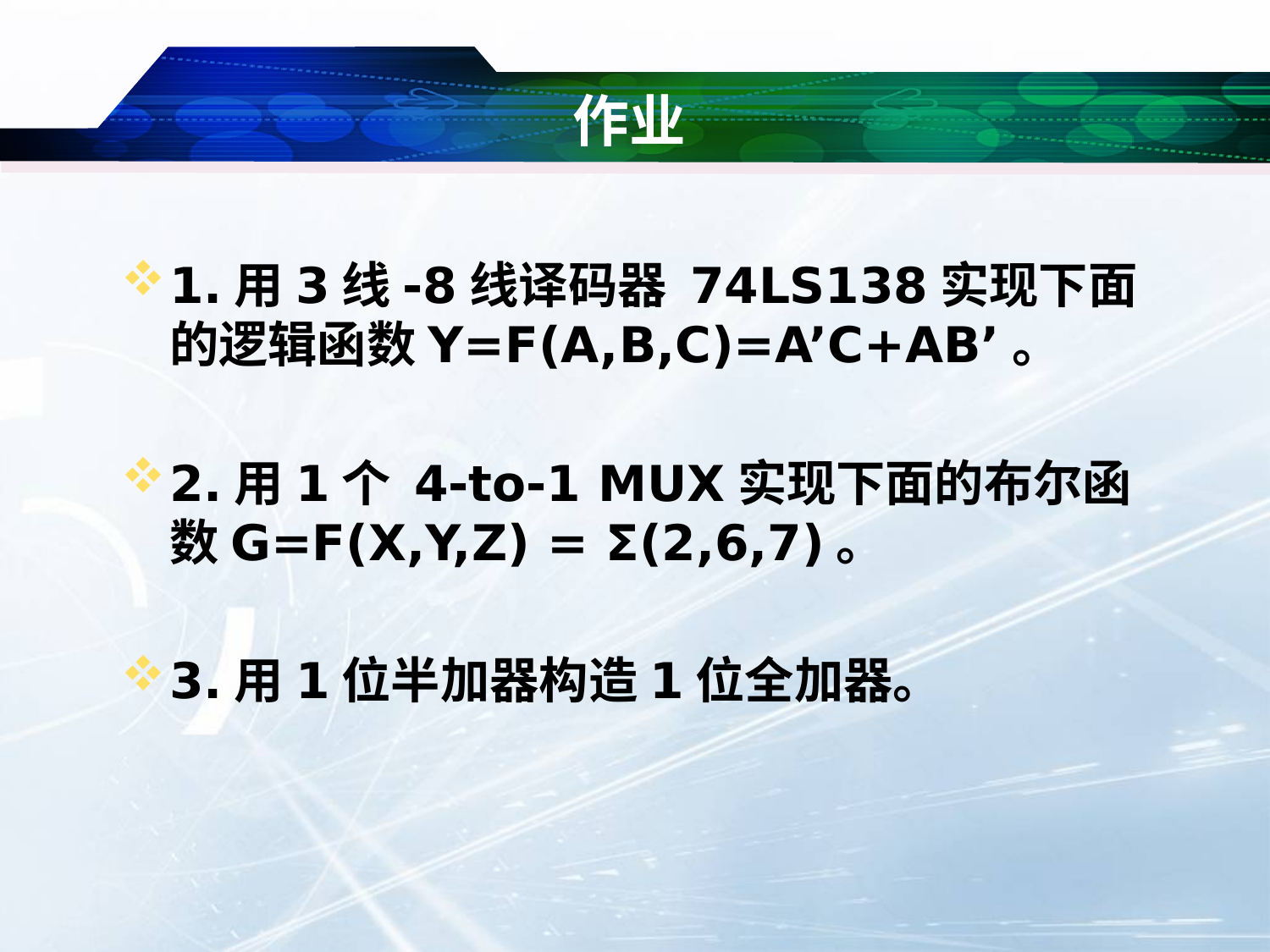

# 作业
1.用3线-8线译码器 74LS138实现下面的逻辑函数Y=F(A,B,C)=A’C+AB’。

2.用1个 4-to-1 MUX实现下面的布尔函数G=F(X,Y,Z) = Σ(2,6,7)。

3.用1位半加器构造1位全加器。